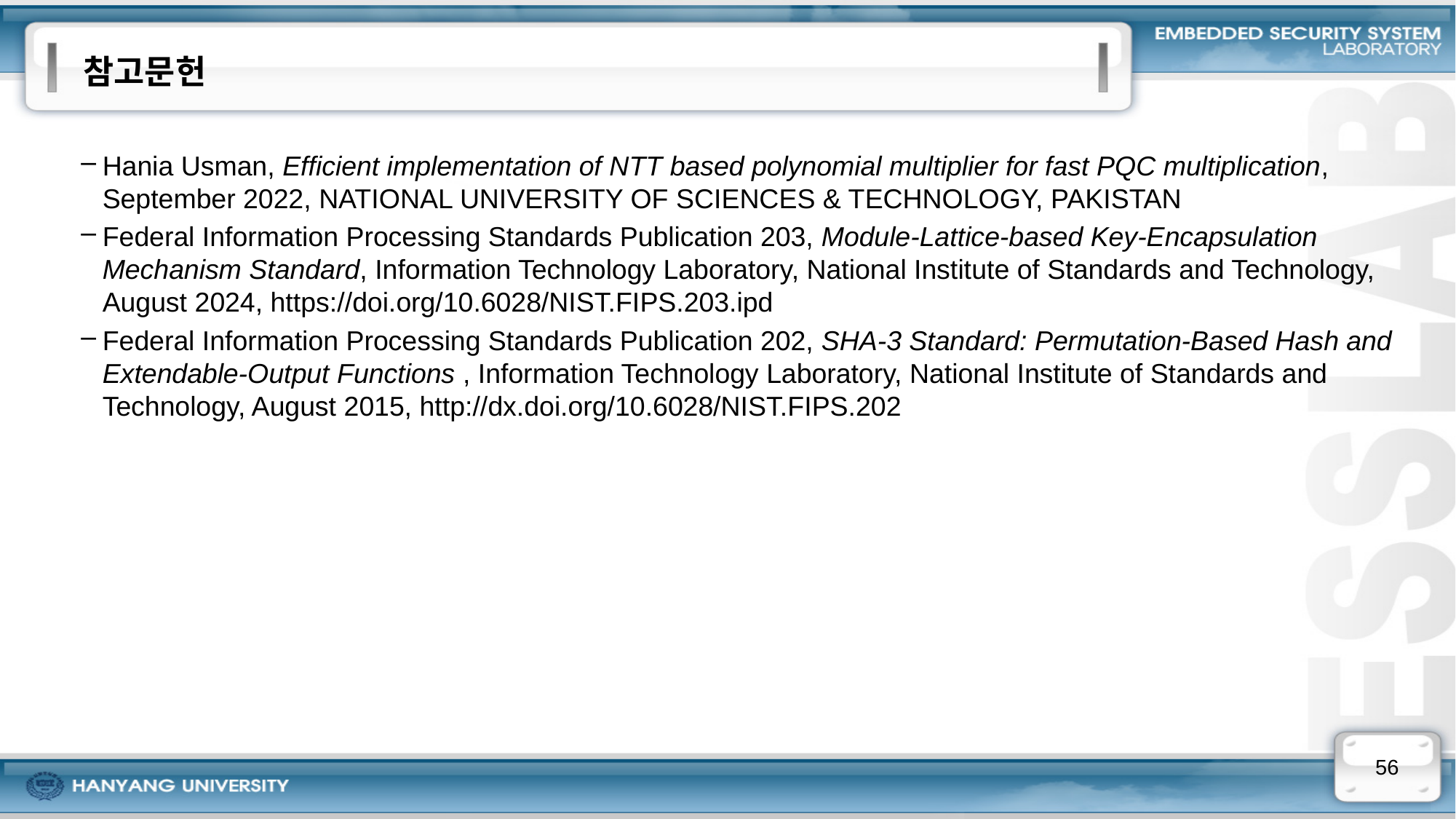

# 참고문헌
Hania Usman, Efficient implementation of NTT based polynomial multiplier for fast PQC multiplication, September 2022, NATIONAL UNIVERSITY OF SCIENCES & TECHNOLOGY, PAKISTAN
Federal Information Processing Standards Publication 203, Module-Lattice-based Key-Encapsulation Mechanism Standard, Information Technology Laboratory, National Institute of Standards and Technology, August 2024, https://doi.org/10.6028/NIST.FIPS.203.ipd
Federal Information Processing Standards Publication 202, SHA-3 Standard: Permutation-Based Hash and Extendable-Output Functions , Information Technology Laboratory, National Institute of Standards and Technology, August 2015, http://dx.doi.org/10.6028/NIST.FIPS.202

56